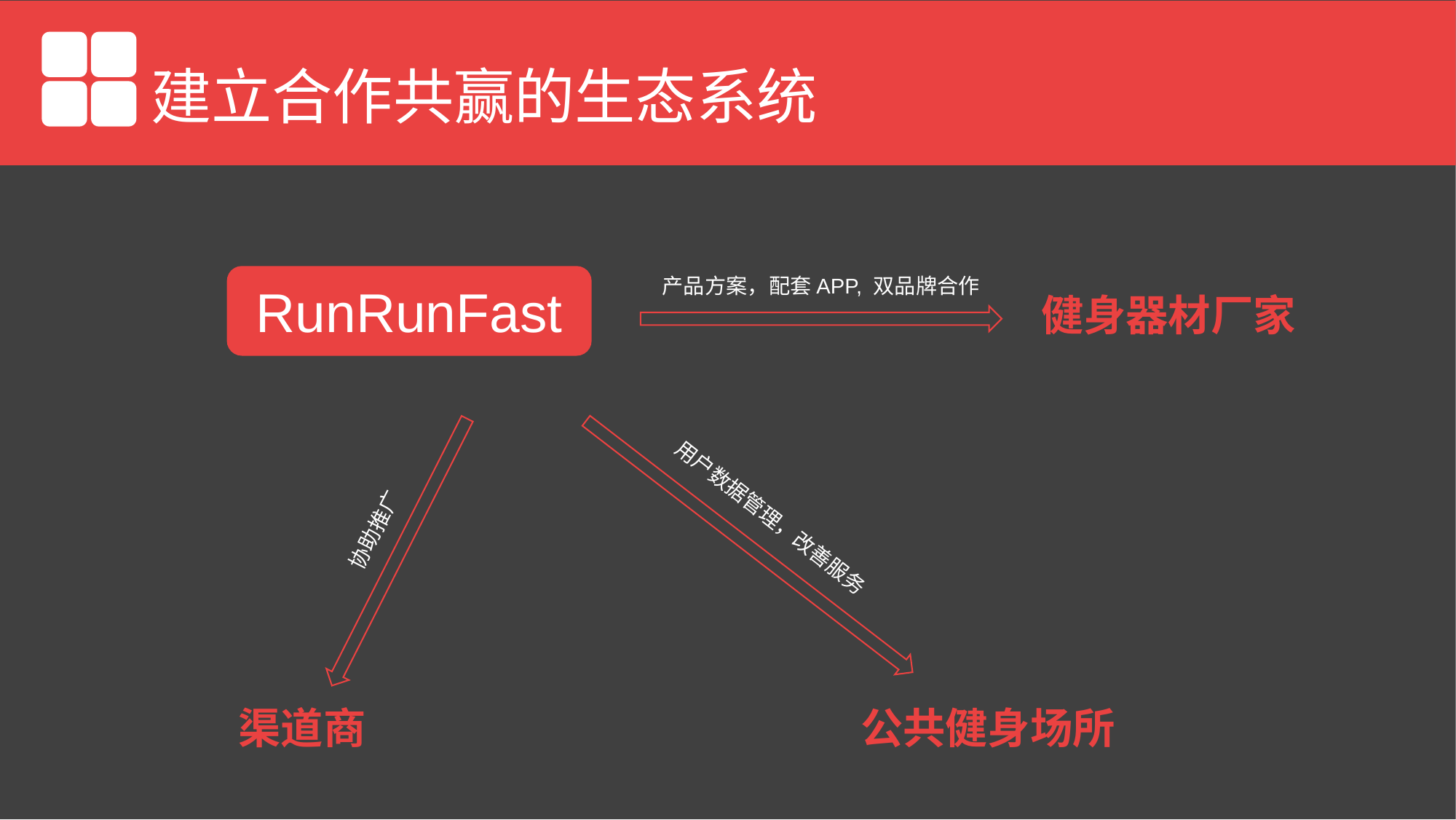

建立合作共赢的生态系统

RunRunFast
产品方案，配套APP, 双品牌合作
健身器材厂家

用户数据管理，改善服务
协助推广

渠道商
公共健身场所